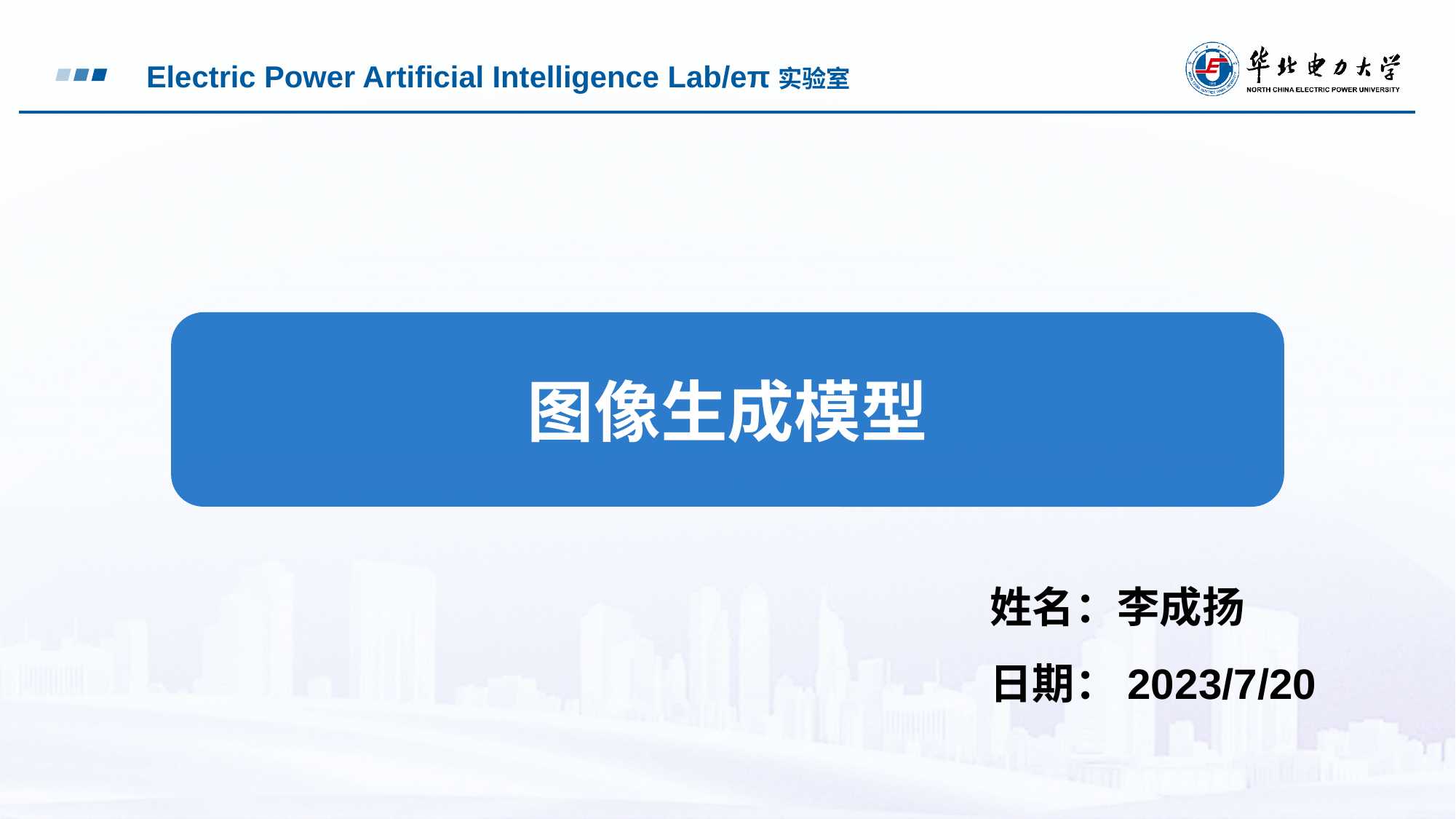

Electric Power Artificial Intelligence Lab/eπ实验室
图像生成模型
姓名：李成扬
日期：2023/7/20